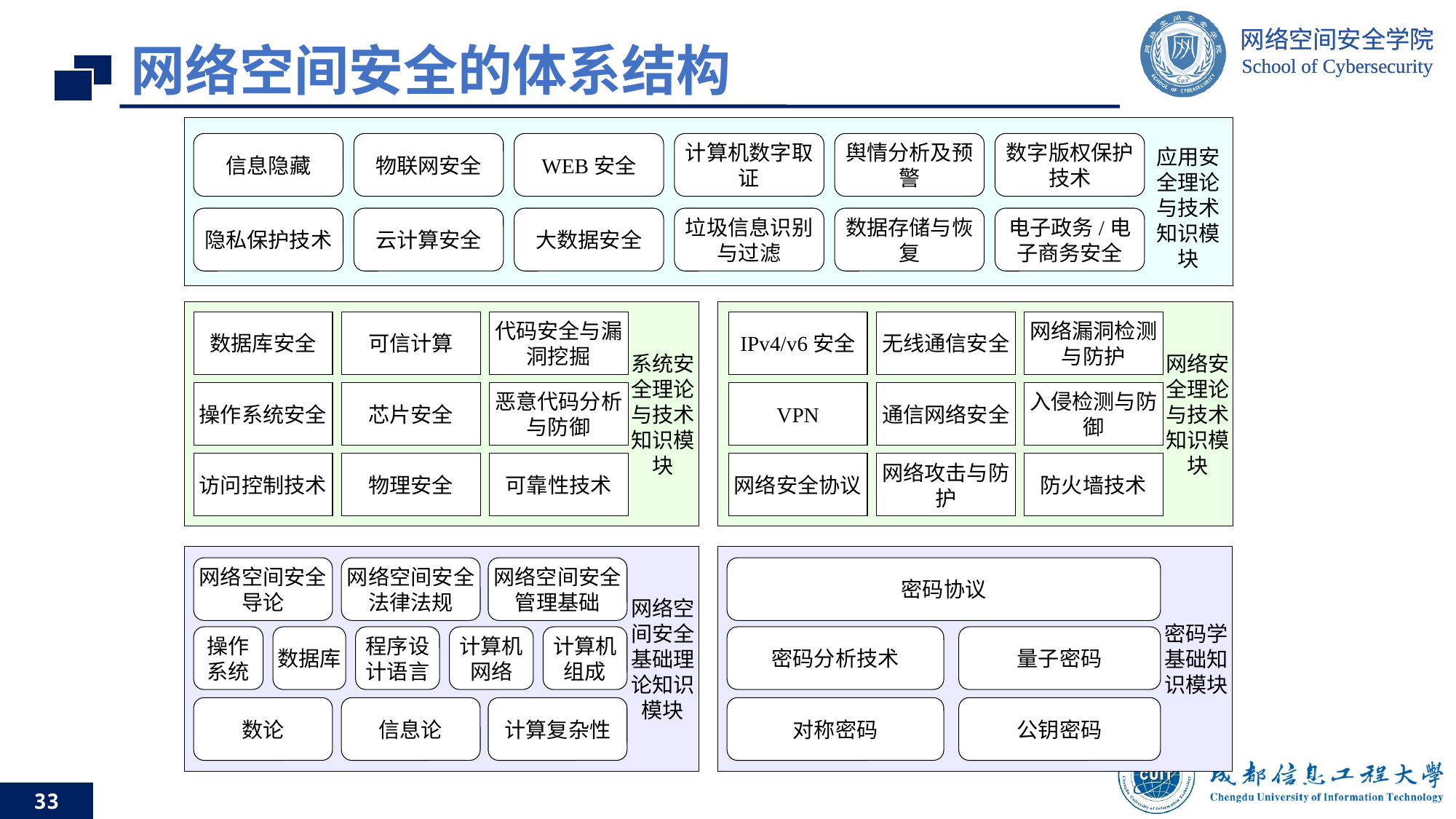

# 网络空间安全的体系结构

信息隐藏
物联网安全
WEB安全
计算机数字取证
舆情分析及预警
数字版权保护技术
应用安全理论与技术知识模块
隐私保护技术
云计算安全
大数据安全
垃圾信息识别与过滤
数据存储与恢复
电子政务/电子商务安全

数据库安全
可信计算
代码安全与漏洞挖掘
IPv4/v6安全
无线通信安全
网络漏洞检测与防护
系统安全理论与技术知识模块
网络安全理论与技术知识模块
操作系统安全
芯片安全
恶意代码分析与防御
VPN
通信网络安全
入侵检测与防御
访问控制技术
物理安全
可靠性技术
网络安全协议
网络攻击与防护
防火墙技术

网络空间安全导论
网络空间安全法律法规
网络空间安全管理基础
密码协议
网络空间安全基础理论知识模块
密码学基础知识模块
操作系统
数据库
程序设计语言
计算机网络
计算机组成
密码分析技术
量子密码
数论
信息论
计算复杂性
对称密码
公钥密码
33